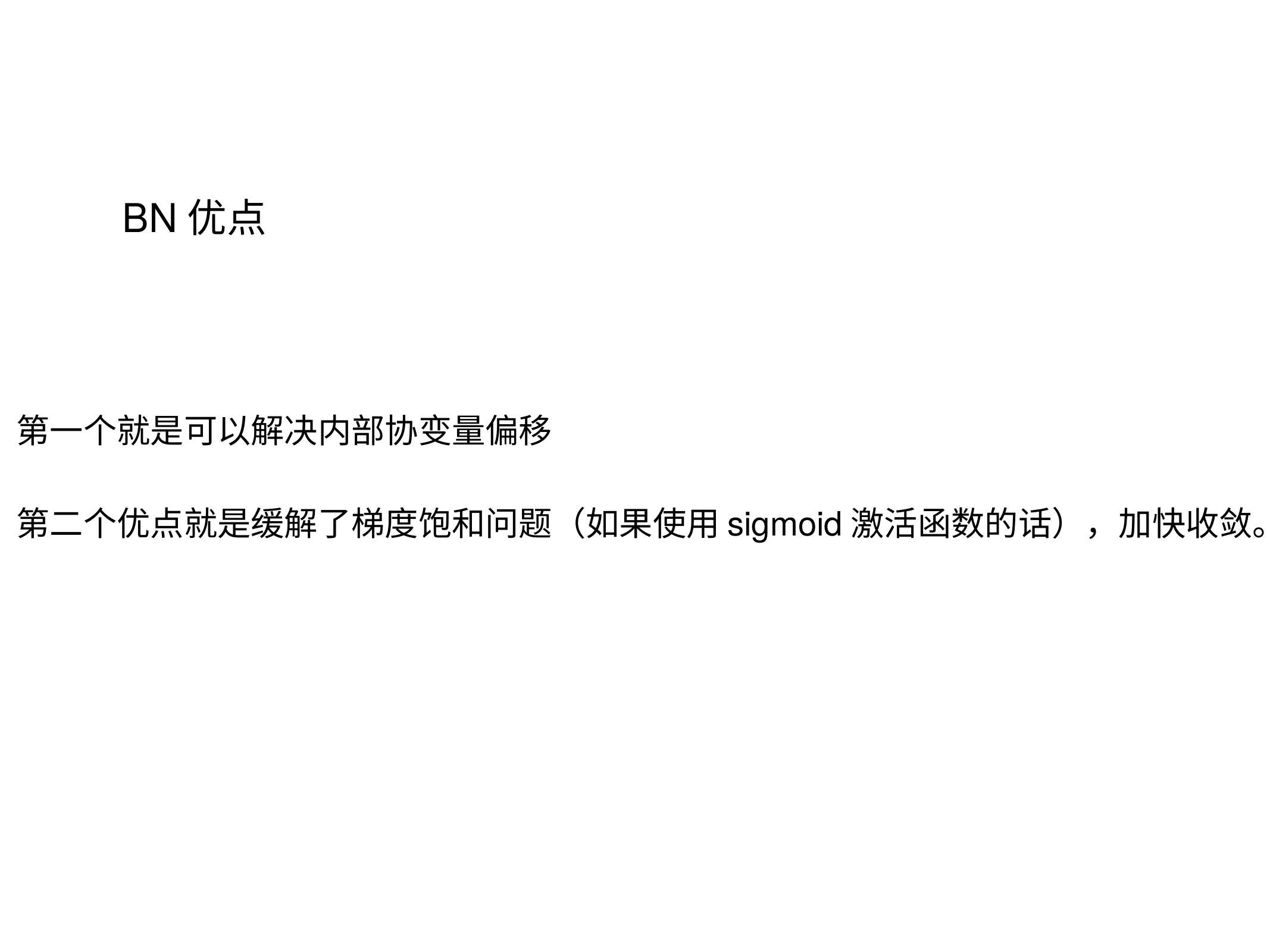

BN优点
第一个就是可以解决内部协变量偏移
第二个优点就是缓解了梯度饱和问题（如果使用sigmoid激活函数的话），加快收敛。